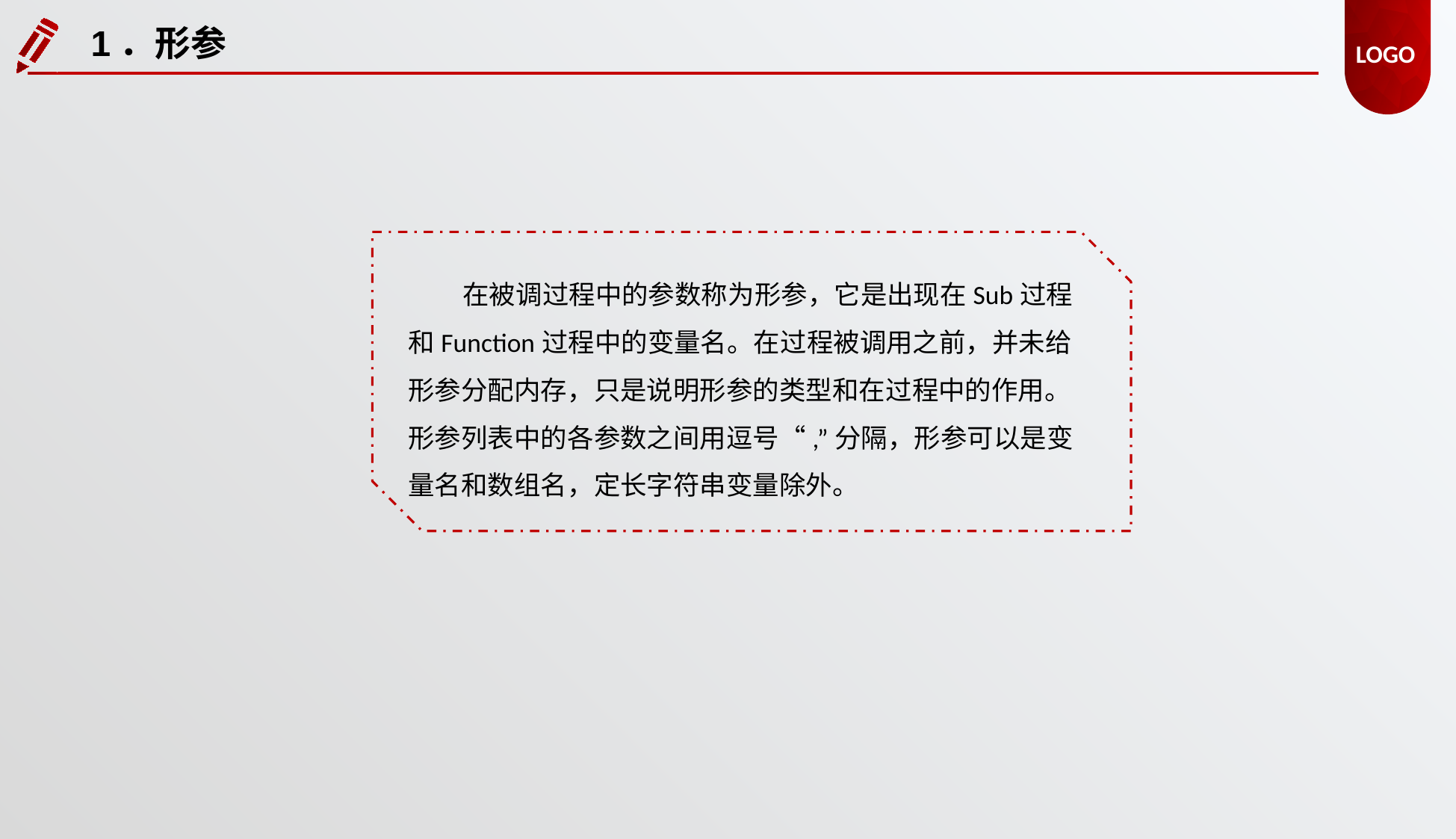

1．形参
在被调过程中的参数称为形参，它是出现在Sub过程和Function过程中的变量名。在过程被调用之前，并未给形参分配内存，只是说明形参的类型和在过程中的作用。形参列表中的各参数之间用逗号“,”分隔，形参可以是变量名和数组名，定长字符串变量除外。